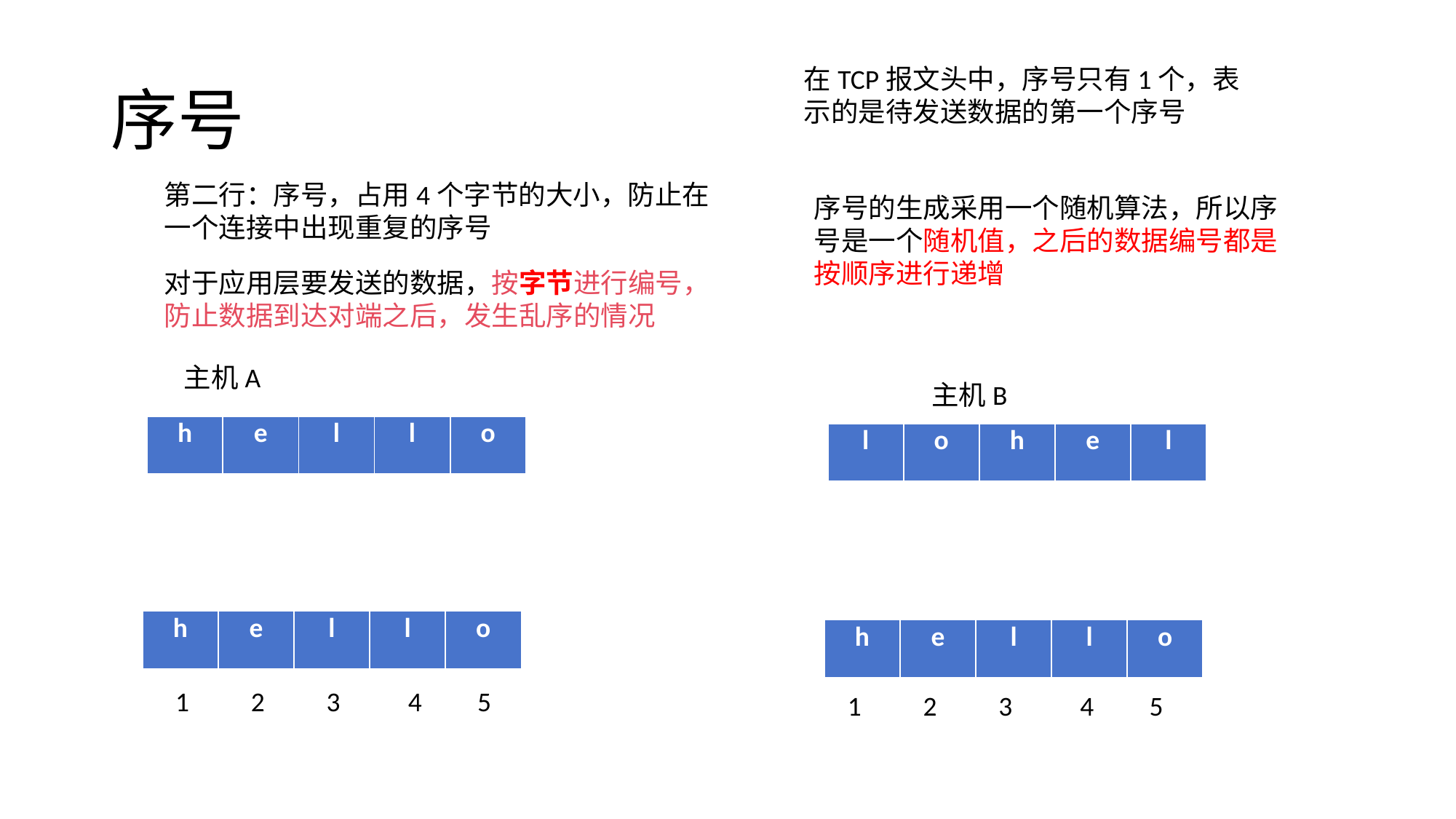

# 序号
在TCP报文头中，序号只有1个，表示的是待发送数据的第一个序号
第二行：序号，占用4个字节的大小，防止在一个连接中出现重复的序号
序号的生成采用一个随机算法，所以序号是一个随机值，之后的数据编号都是按顺序进行递增
对于应用层要发送的数据，按字节进行编号，防止数据到达对端之后，发生乱序的情况
主机A
主机B
| h | e | l | l | o |
| --- | --- | --- | --- | --- |
| l | o | h | e | l |
| --- | --- | --- | --- | --- |
| h | e | l | l | o |
| --- | --- | --- | --- | --- |
| h | e | l | l | o |
| --- | --- | --- | --- | --- |
1          2          3           4         5
1          2          3           4         5